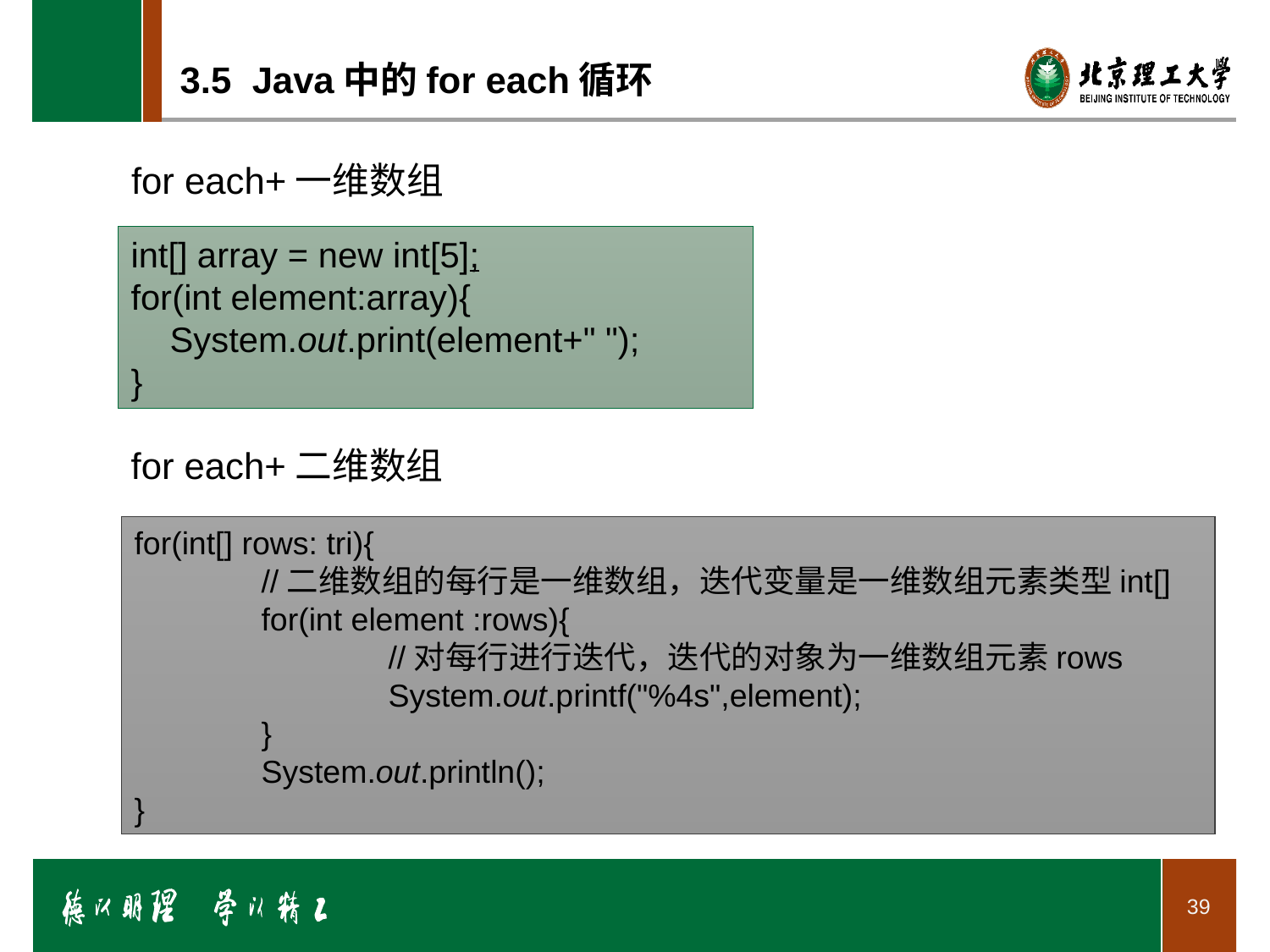

# 3.5  Java中的for each循环
for each+一维数组

int[] array = new int[5];
for(int element:array){
    System.out.print(element+" ");
}
for each+二维数组

for(int[] rows: tri){
	//二维数组的每行是一维数组，迭代变量是一维数组元素类型int[]
	for(int element :rows){
		//对每行进行迭代，迭代的对象为一维数组元素rows
		System.out.printf("%4s",element);
	}
	System.out.println();
}